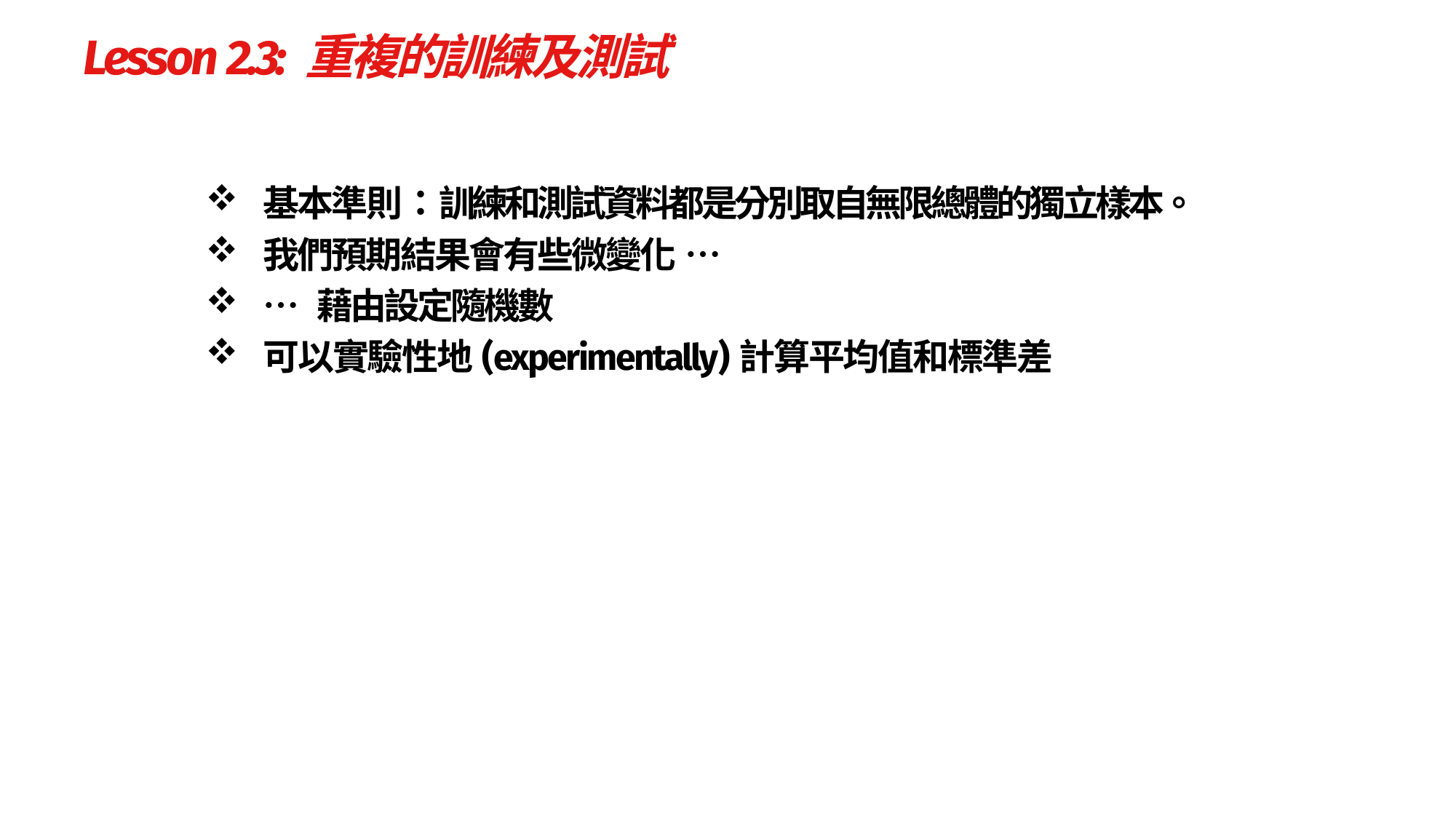

# Lesson 2.3: 重複的訓練及測試
基本準則：訓練和測試資料都是分別取自無限總體的獨立樣本。
我們預期結果會有些微變化 …
… 藉由設定隨機數
可以實驗性地(experimentally)計算平均值和標準差